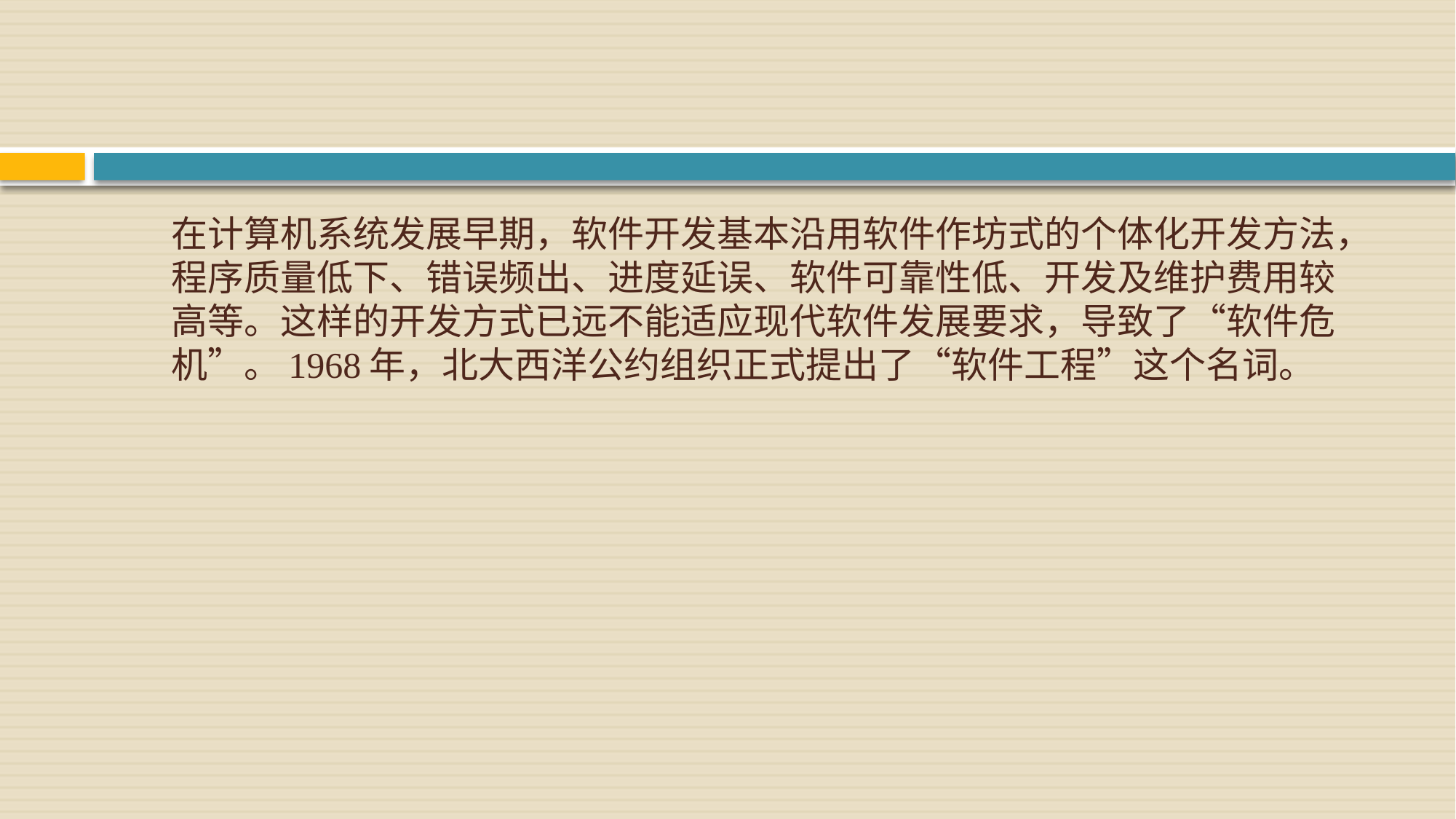

# 在计算机系统发展早期，软件开发基本沿用软件作坊式的个体化开发方法，程序质量低下、错误频出、进度延误、软件可靠性低、开发及维护费用较高等。这样的开发方式已远不能适应现代软件发展要求，导致了“软件危机”。1968年，北大西洋公约组织正式提出了“软件工程”这个名词。